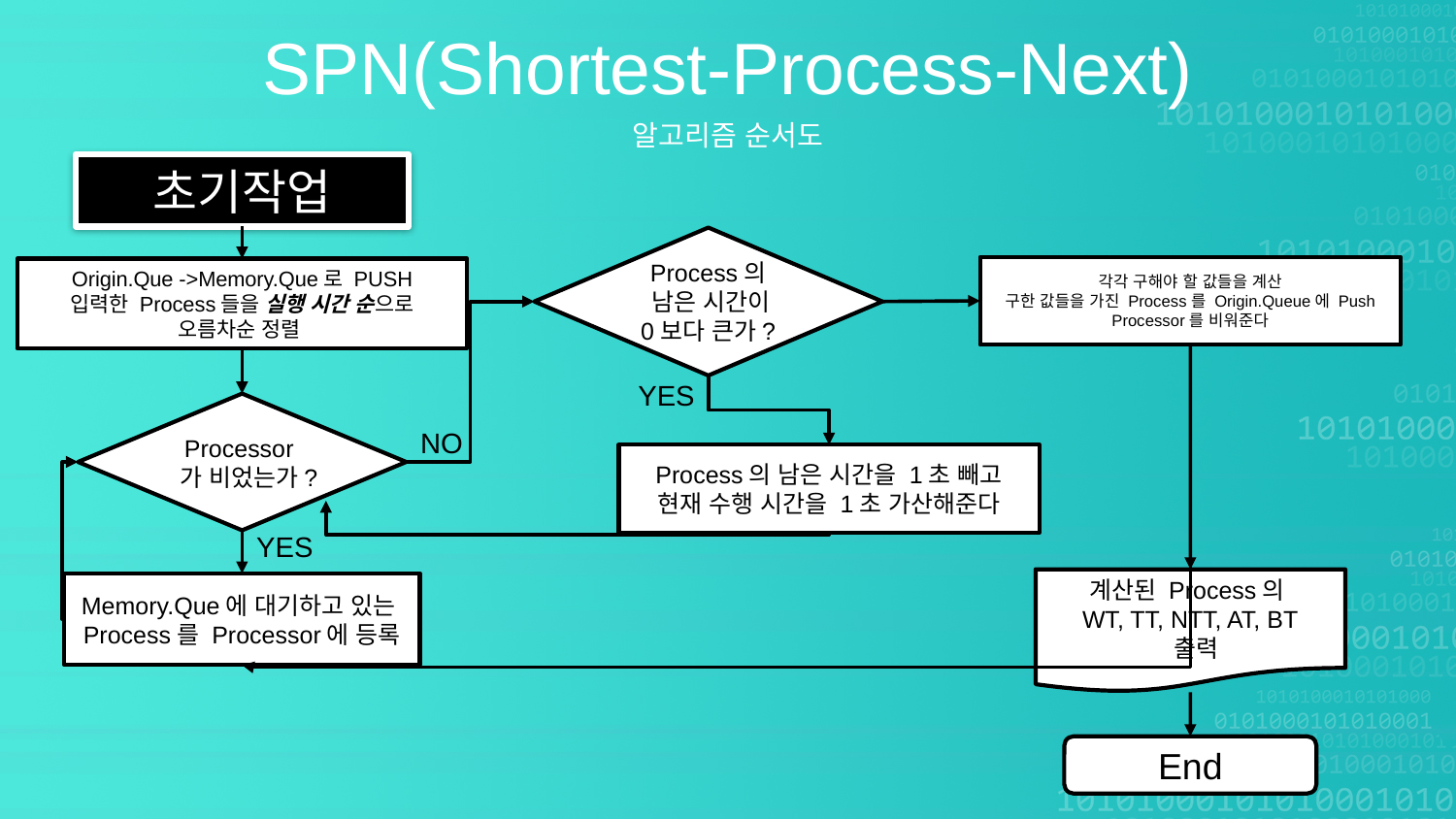

SPN(Shortest-Process-Next)
알고리즘 순서도
초기작업
Process의
 남은 시간이
0보다 큰가?
각각 구해야 할 값들을 계산
구한 값들을 가진 Process를 Origin.Queue에 Push
Processor를 비워준다
Origin.Que ->Memory.Que로 PUSH
입력한 Process들을 실행 시간 순으로
오름차순 정렬
YES
Processor가 비었는가?
NO
Process의 남은 시간을 1초 빼고
현재 수행 시간을 1초 가산해준다
YES
계산된 Process의
WT, TT, NTT, AT, BT
 출력
Memory.Que에 대기하고 있는
Process를 Processor에 등록
End